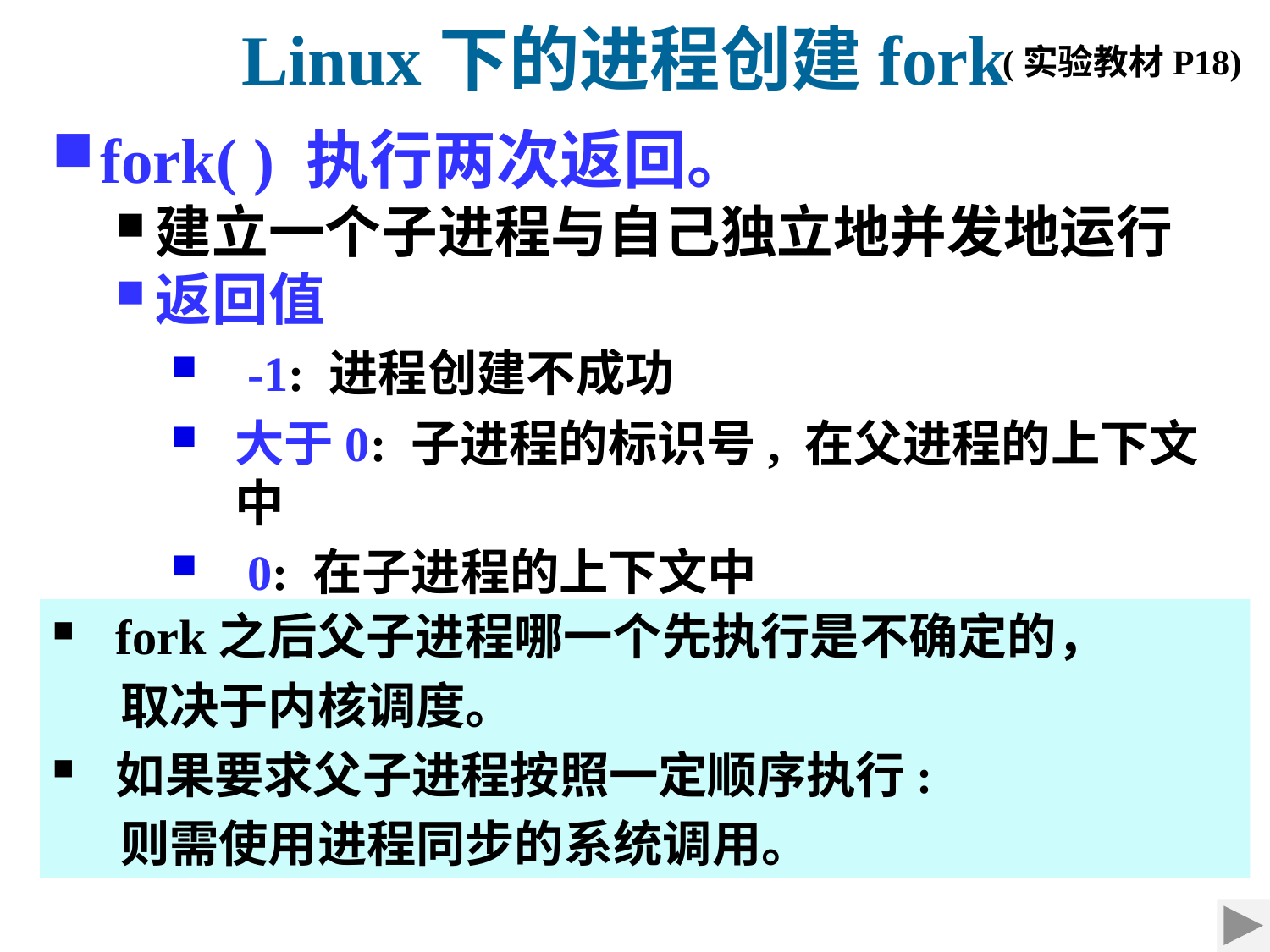

Linux下的进程创建fork
(实验教材P18)
fork( ) 执行两次返回。
建立一个子进程与自己独立地并发地运行
返回值
 -1: 进程创建不成功
大于0: 子进程的标识号, 在父进程的上下文中
 0: 在子进程的上下文中
fork之后父子进程哪一个先执行是不确定的，
     取决于内核调度。
如果要求父子进程按照一定顺序执行:
     则需使用进程同步的系统调用。

第 48 页